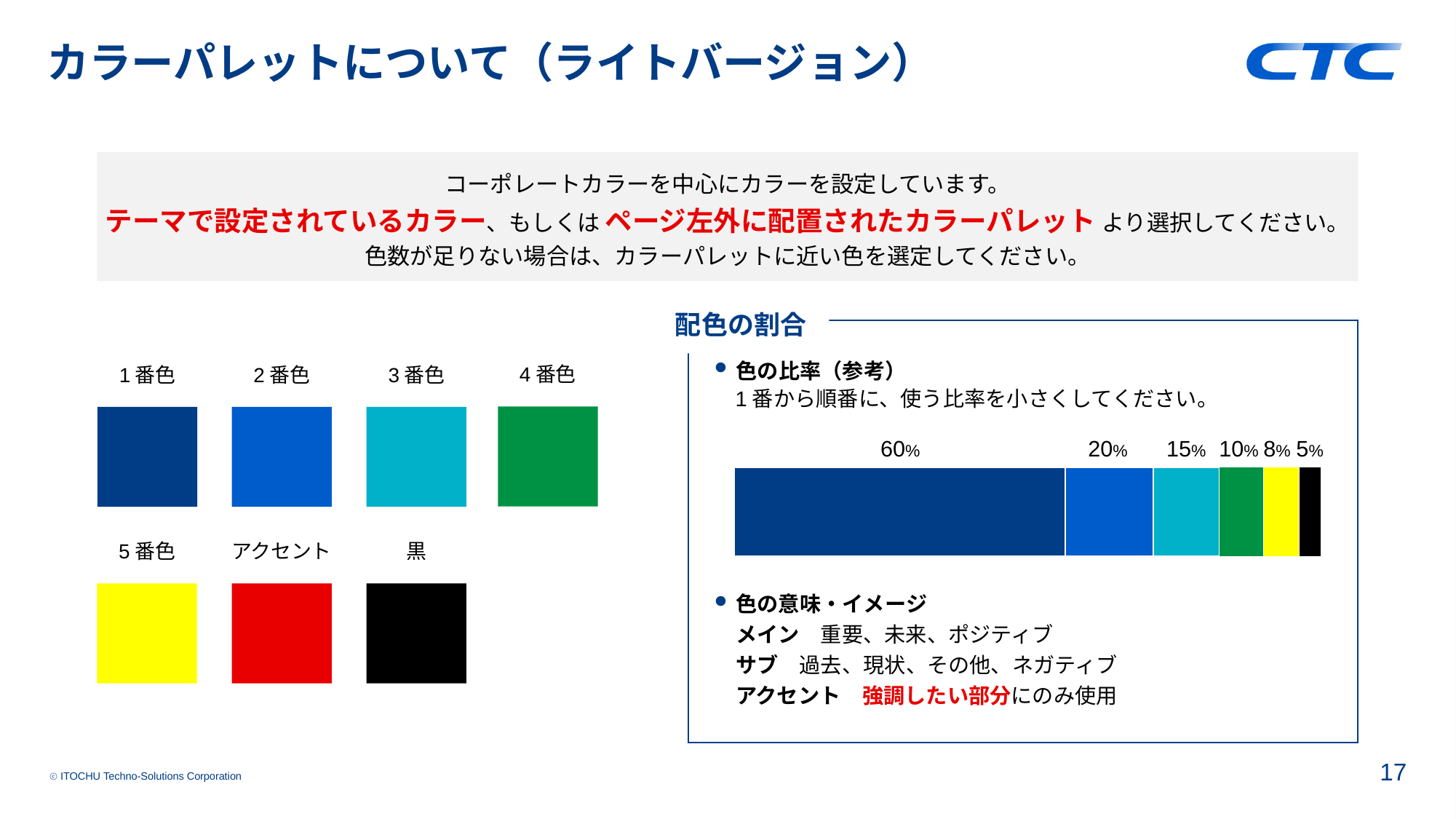

# カラーパレットについて（ライトバージョン）
コーポレートカラーを中心にカラーを設定しています。
テーマで設定されているカラー、もしくは ページ左外に配置されたカラーパレット より選択してください。
色数が足りない場合は、カラーパレットに近い色を選定してください。
配色の割合
色の比率（参考）
1番から順番に、使う比率を小さくしてください。

色の意味・イメージ
メイン　重要、未来、ポジティブ
サブ　過去、現状、その他、ネガティブ
アクセント　強調したい部分にのみ使用
4番色

1番色

2番色

3番色

### Chart

| Category | 系列 1 | 系列 2 | 系列 3 | 系列 4 | 系列 5 | 系列 6 |
|---|---|---|---|---|---|---|
| カテゴリ 1 | 75.0 | 20.0 | 15.0 | 10.0 | 8.0 | 5.0 |
60%
20%
15%
10%
8%
5%
5番色

アクセント

黒